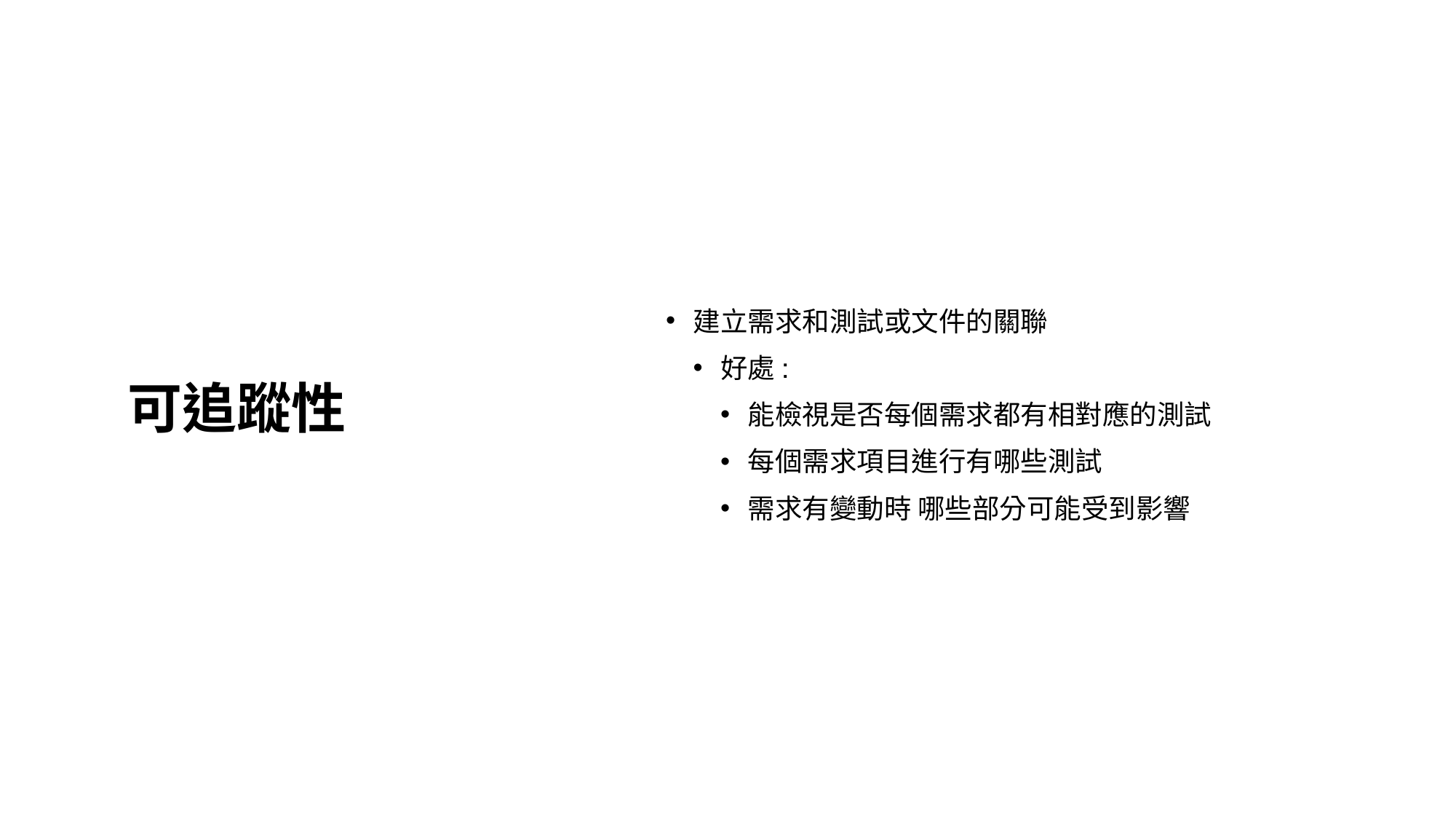

# 可追蹤性
建立需求和測試或文件的關聯
好處:
能檢視是否每個需求都有相對應的測試
每個需求項目進行有哪些測試
需求有變動時 哪些部分可能受到影響